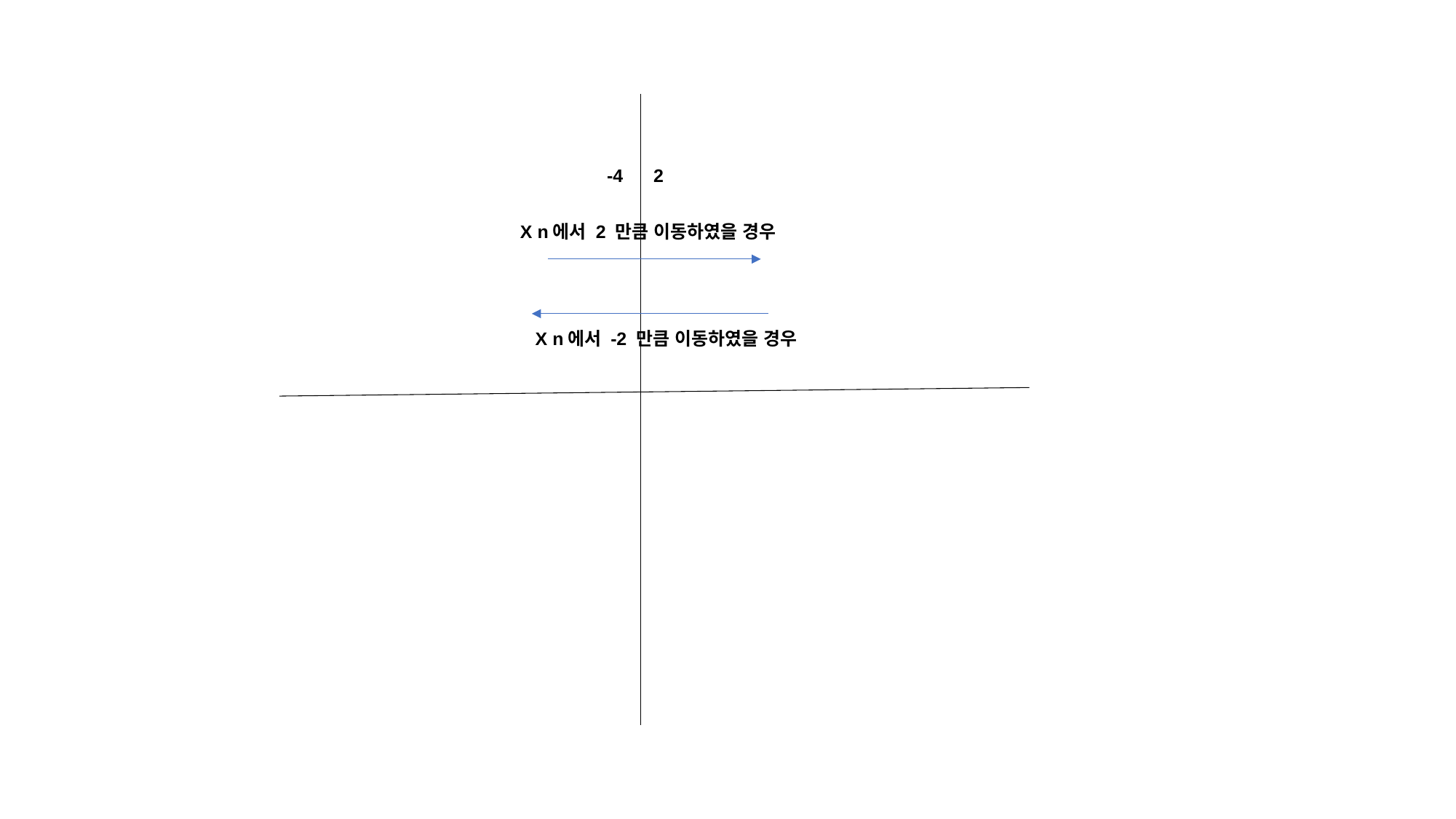

-4      2
X n에서 2 만큼 이동하였을 경우
X n에서 -2 만큼 이동하였을 경우